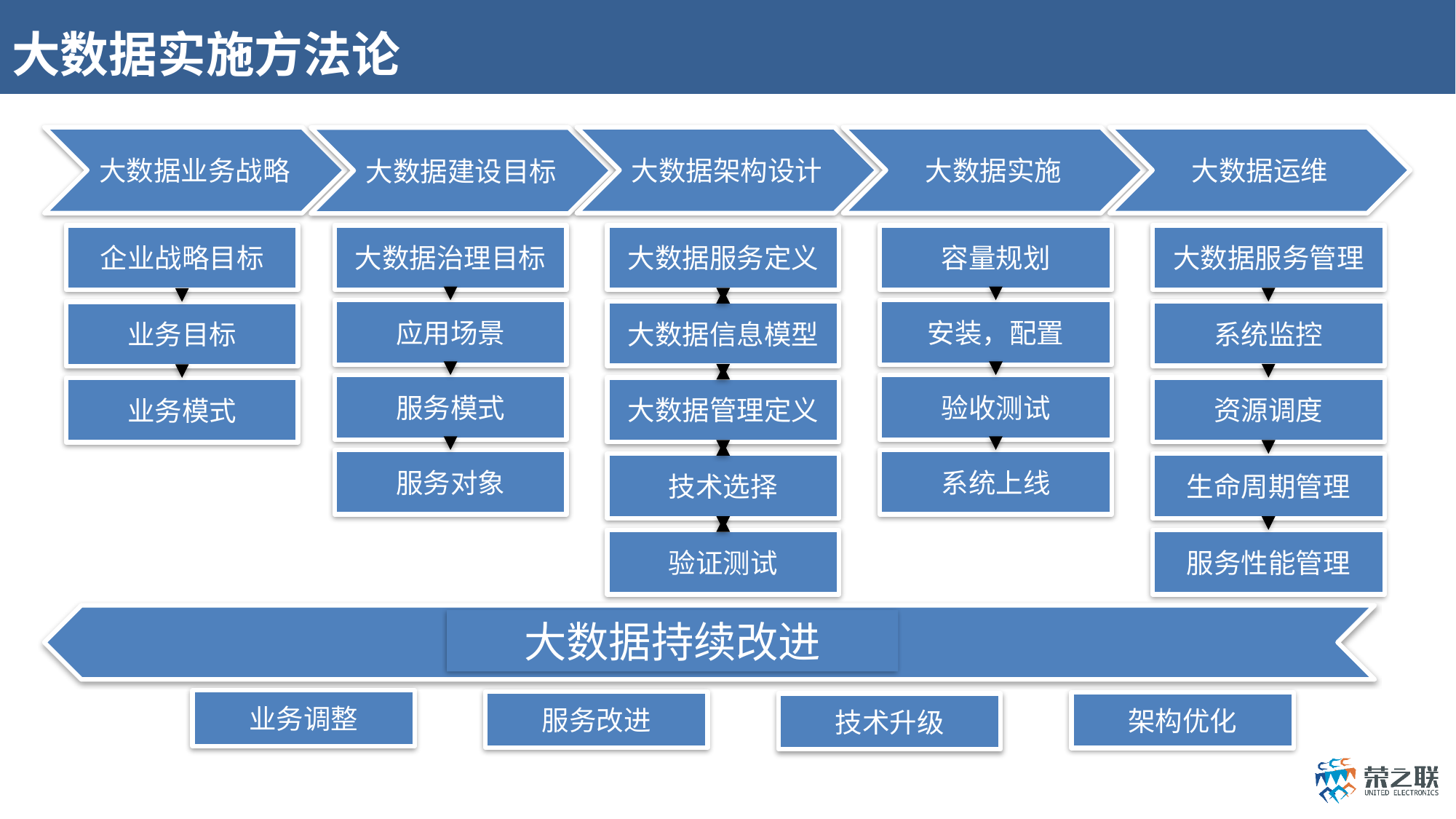

# 大数据实施方法论
大数据业务战略
大数据架构设计
大数据实施
大数据运维
大数据建设目标
企业战略目标
大数据治理目标
大数据服务定义
容量规划
大数据服务管理
应用场景
安装，配置
大数据信息模型
系统监控
业务目标
服务模式
验收测试
大数据管理定义
资源调度
业务模式
服务对象
系统上线
技术选择
生命周期管理
验证测试
服务性能管理

大数据持续改进
业务调整
服务改进
架构优化
技术升级